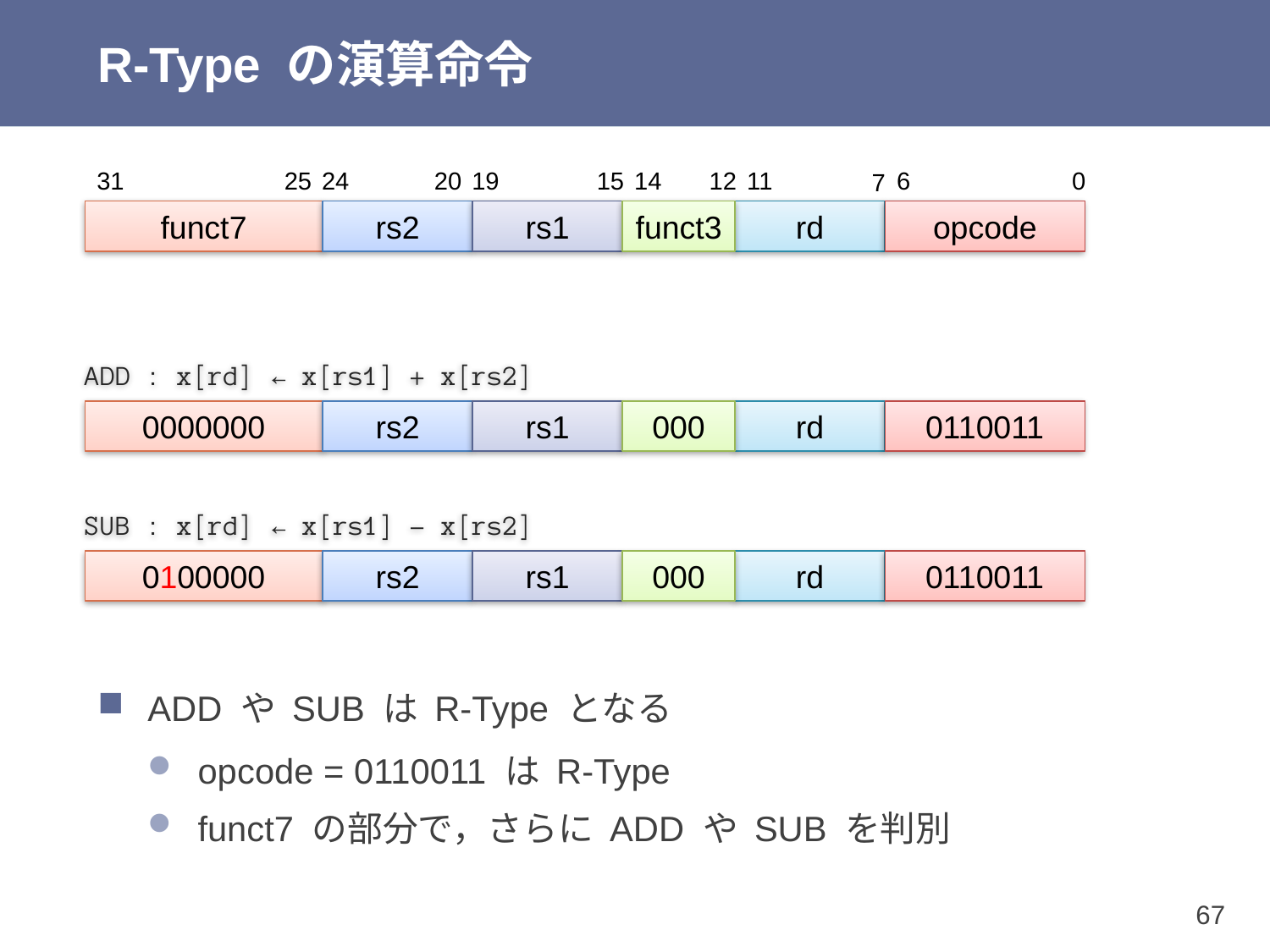

# R-Type の演算命令
31
25
24
20
19
0
15
14
12
11
7
6
funct7
rs2
rs1
funct3
rd
opcode
ADD : x[rd] ← x[rs1] + x[rs2]
0000000
rs2
rs1
000
rd
0110011
SUB : x[rd] ← x[rs1] - x[rs2]
0100000
rs2
rs1
000
rd
0110011
ADD や SUB は R-Type となる
opcode = 0110011 は R-Type
funct7 の部分で，さらに ADD や SUB を判別